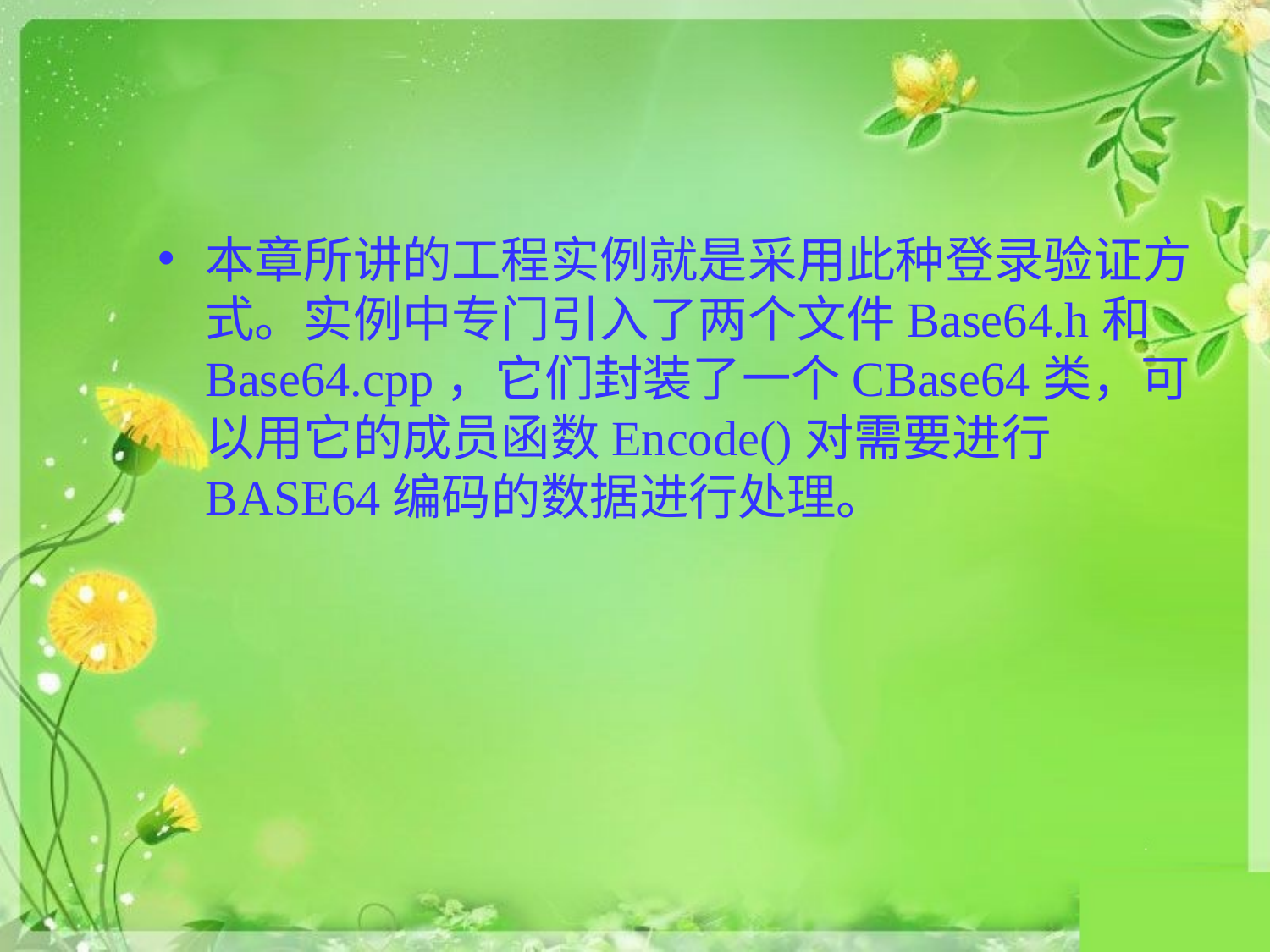

#
本章所讲的工程实例就是采用此种登录验证方式。实例中专门引入了两个文件Base64.h和Base64.cpp，它们封装了一个CBase64类，可以用它的成员函数Encode()对需要进行BASE64编码的数据进行处理。